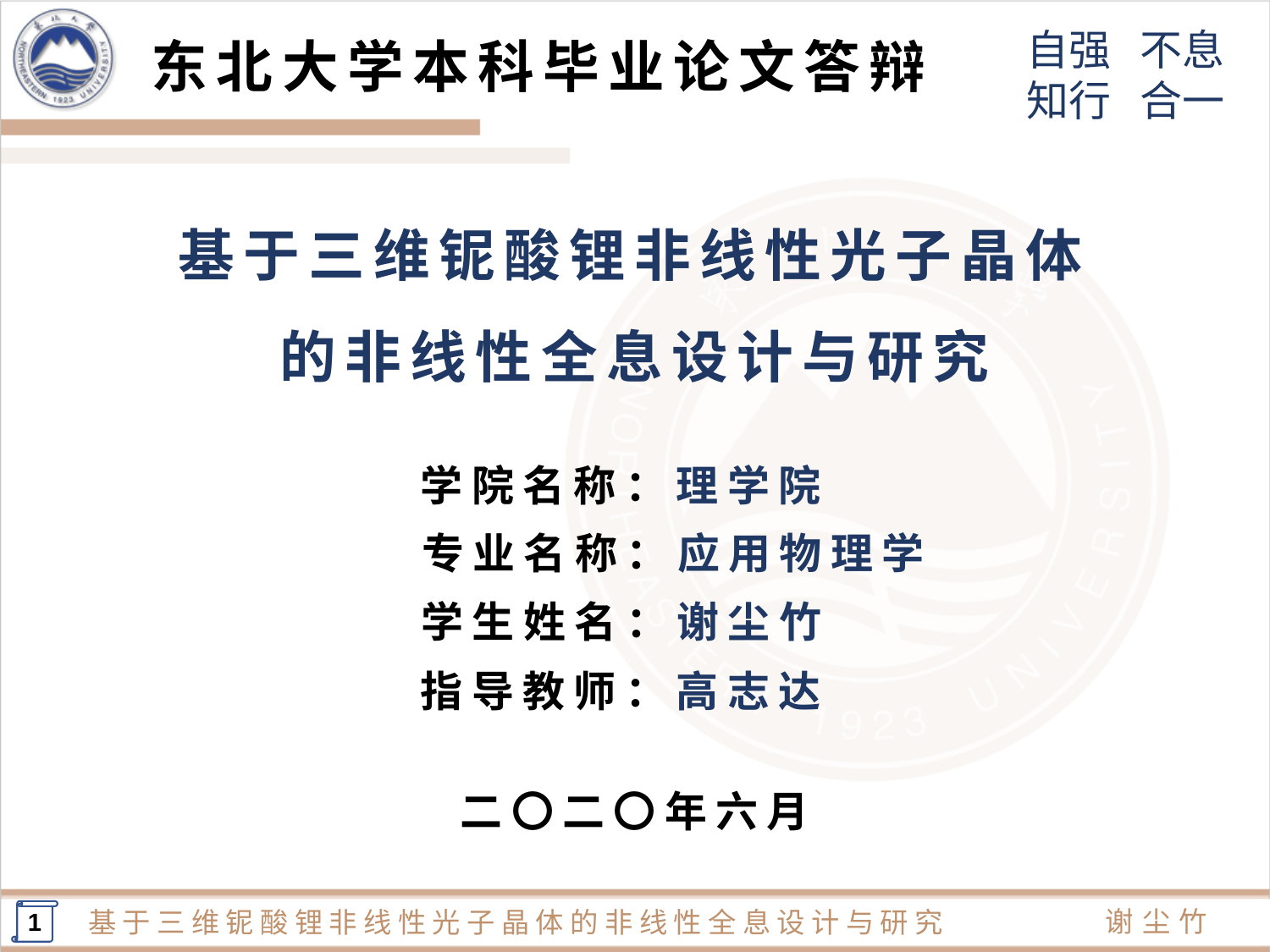

东北大学本科毕业论文答辩
基于三维铌酸锂非线性光子晶体的非线性全息设计与研究
学院名称：理学院
专业名称：应用物理学
学生姓名：谢尘竹
指导教师：高志达
二〇二〇年六月

1
谢尘竹